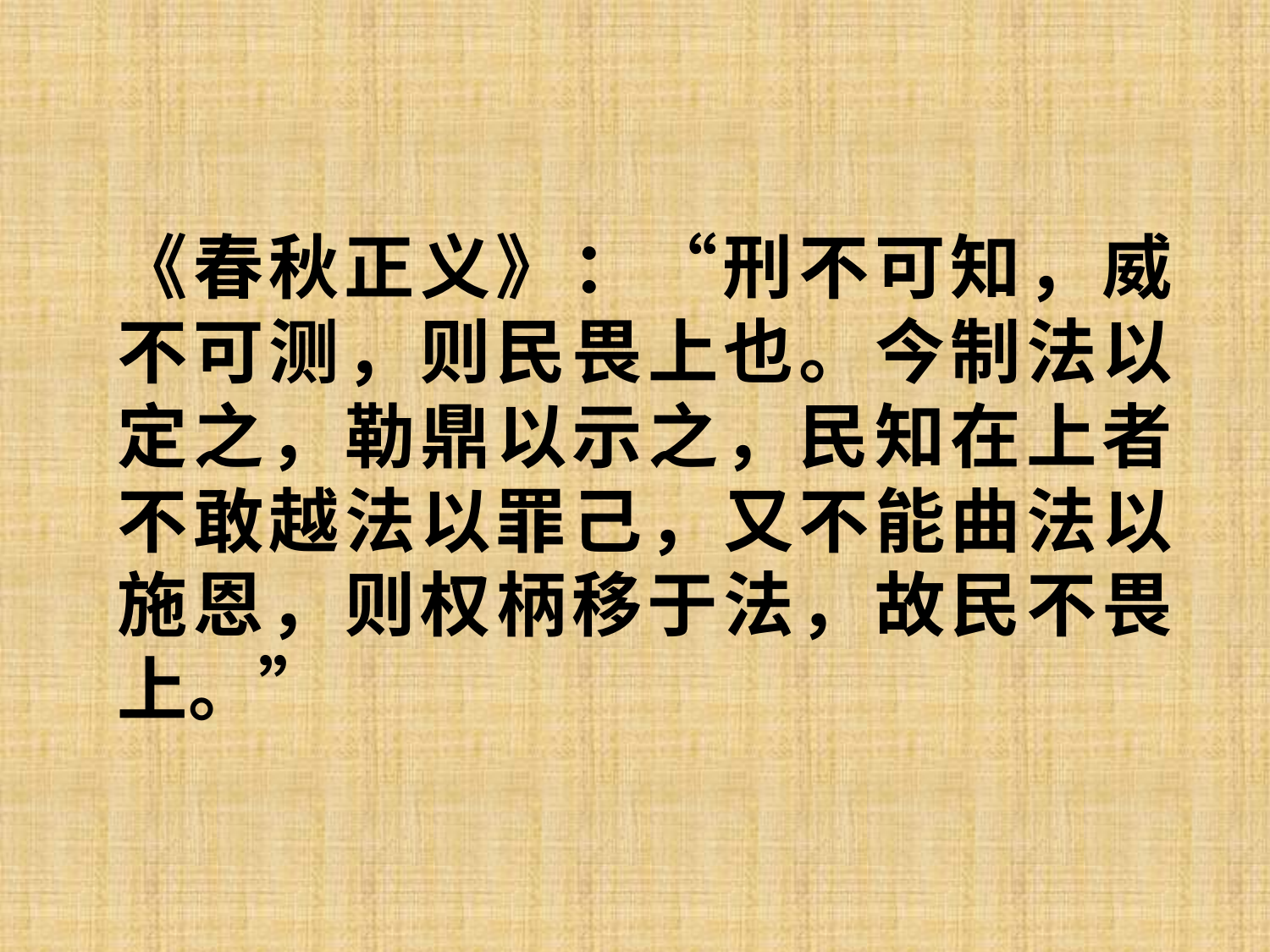

《春秋正义》：“刑不可知，威不可测，则民畏上也。今制法以定之，勒鼎以示之，民知在上者不敢越法以罪己，又不能曲法以施恩，则权柄移于法，故民不畏上。”